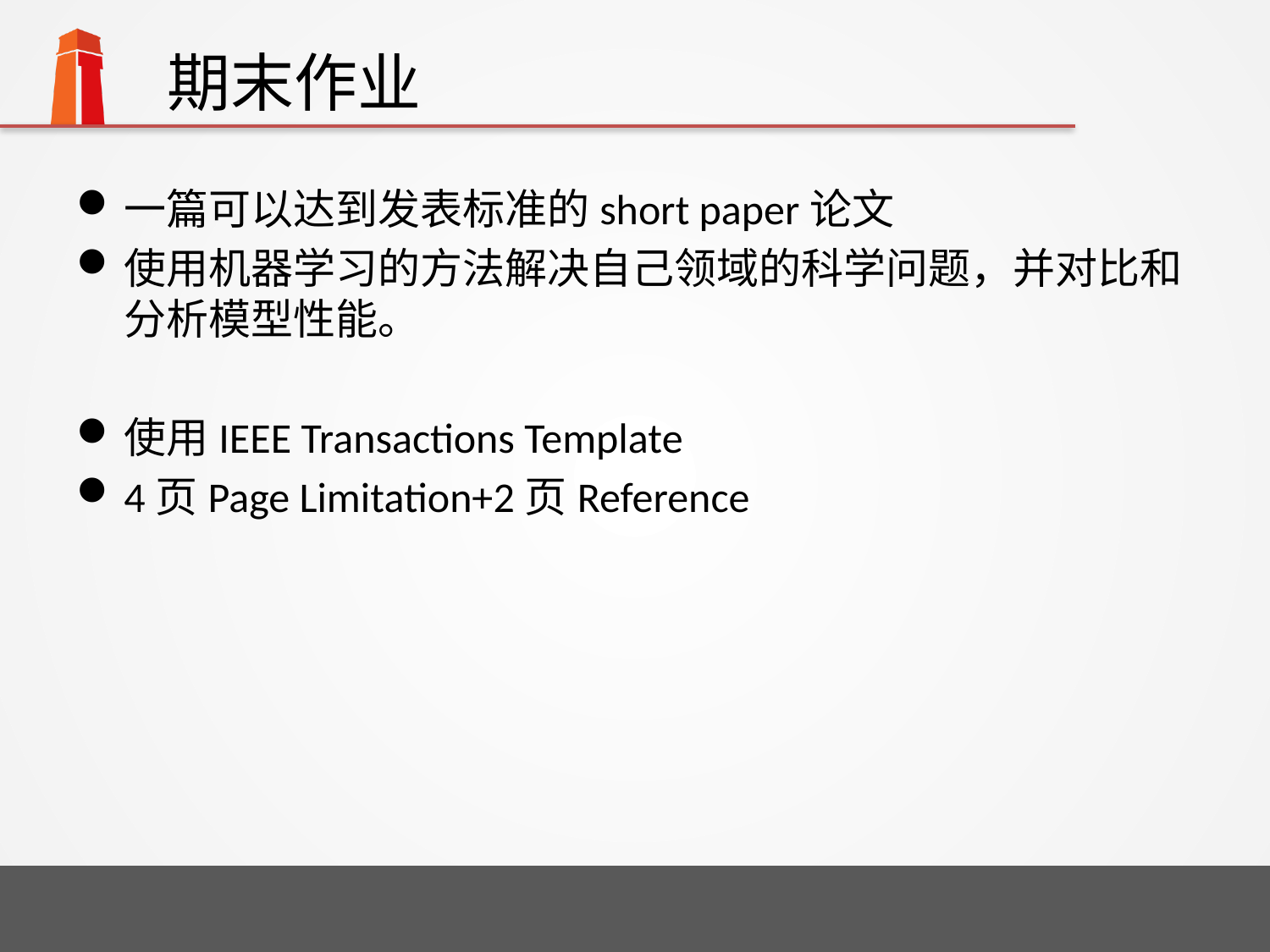

# 期末作业
一篇可以达到发表标准的short paper论文
使用机器学习的方法解决自己领域的科学问题，并对比和分析模型性能。

使用IEEE Transactions Template
4页Page Limitation+2页Reference